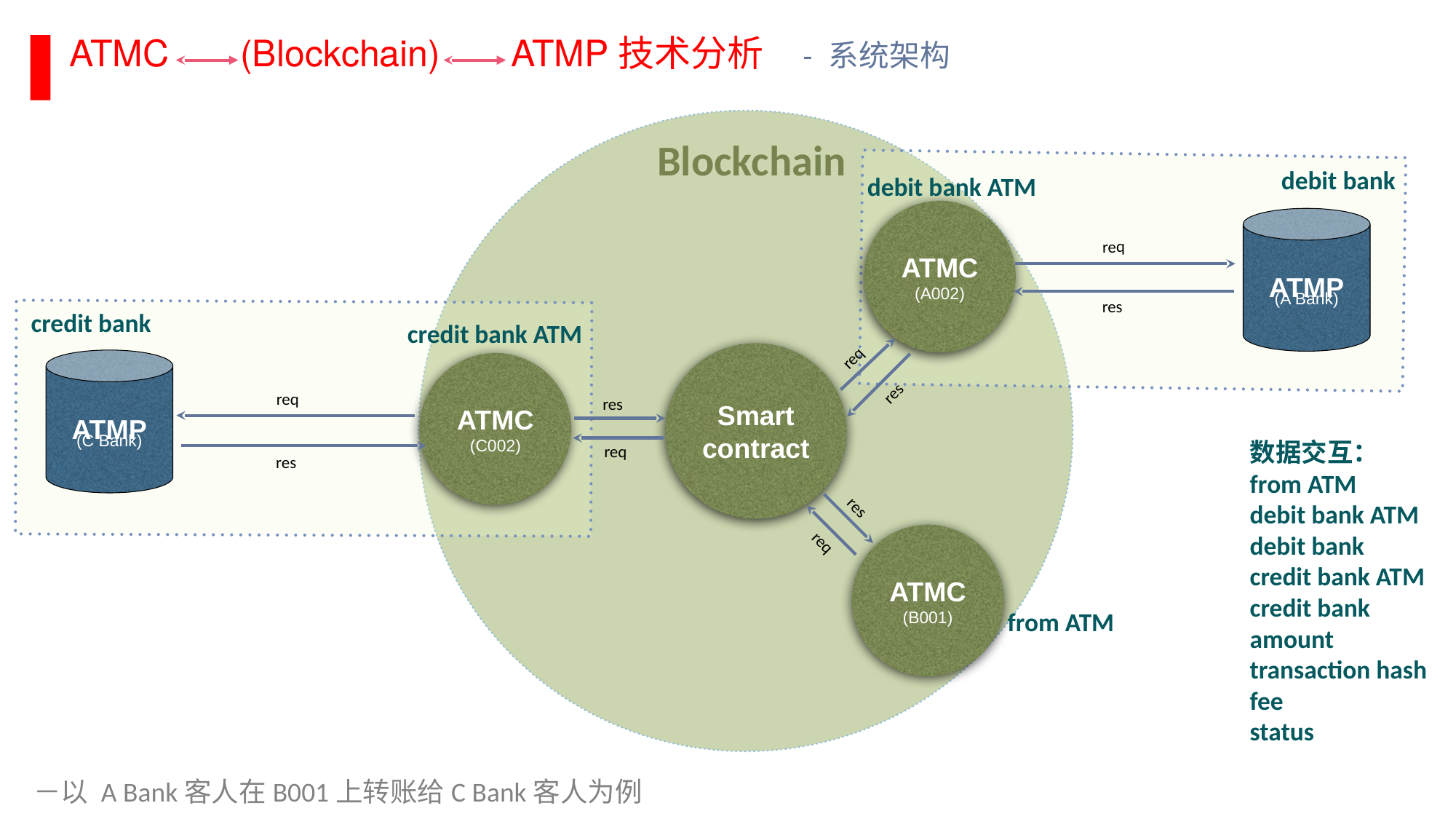

ATMC       (Blockchain)       ATMP技术分析   - 系统架构

Blockchain

debit bank
debit bank ATM

ATMC
(A002)

ATMP
(A Bank)
req

res

credit bank
credit bank ATM

req
Smart contract

ATMP
(C Bank)

ATMC
(C002)

res
req
res

数据交互：
from ATM
debit bank ATM
debit bank
credit bank ATM
credit bank
amount
transaction hash
fee
status
req

res
res

ATMC
(B001)
req
from ATM
－以 A Bank客人在B001上转账给C Bank客人为例
7
RESTRICTED